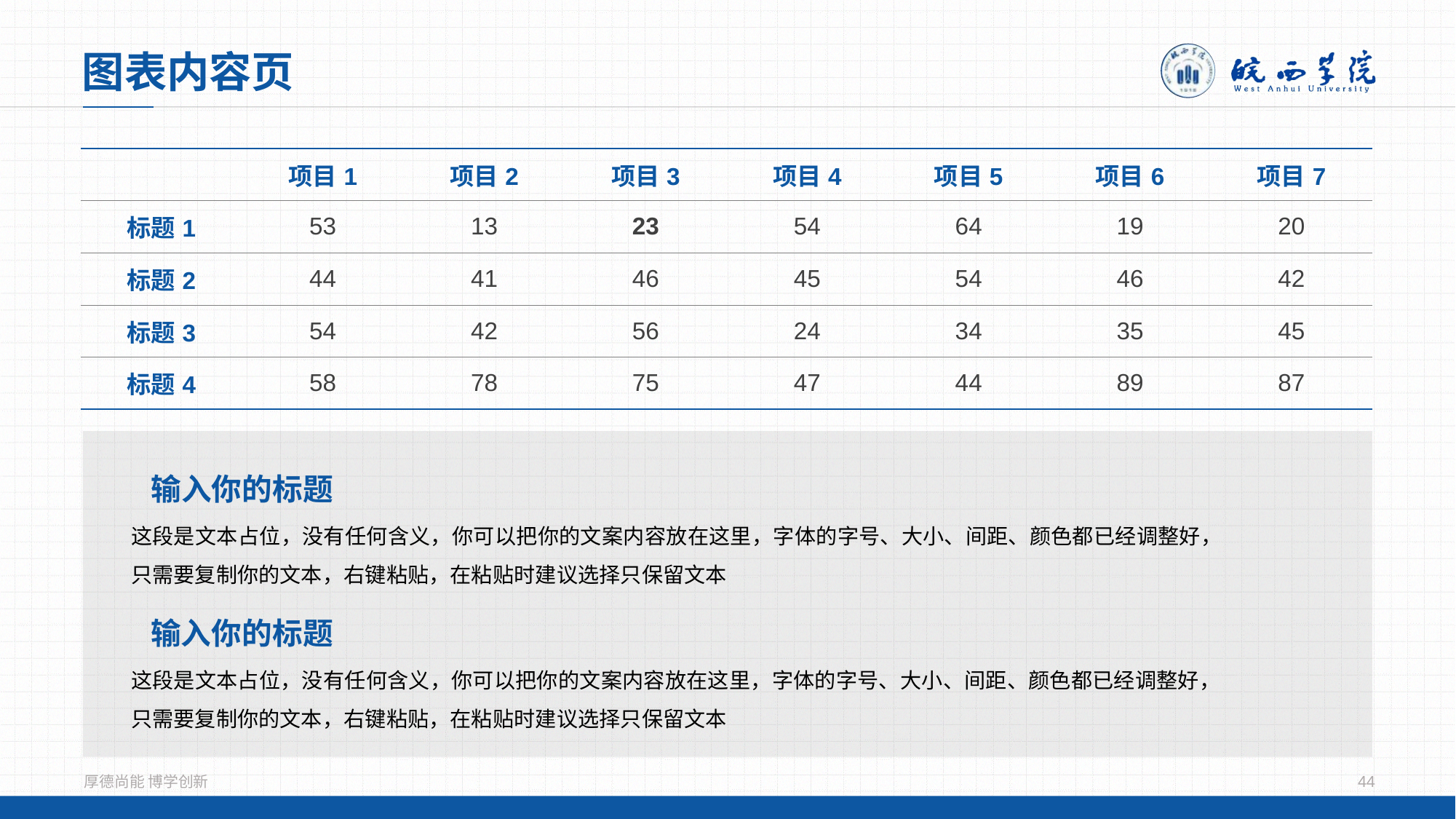

图表内容页
|  | 项目1 | 项目2 | 项目3 | 项目4 | 项目5 | 项目6 | 项目7 |
| --- | --- | --- | --- | --- | --- | --- | --- |
| 标题1 | 53 | 13 | 23 | 54 | 64 | 19 | 20 |
| 标题2 | 44 | 41 | 46 | 45 | 54 | 46 | 42 |
| 标题3 | 54 | 42 | 56 | 24 | 34 | 35 | 45 |
| 标题4 | 58 | 78 | 75 | 47 | 44 | 89 | 87 |

输入你的标题
这段是文本占位，没有任何含义，你可以把你的文案内容放在这里，字体的字号、大小、间距、颜色都已经调整好，只需要复制你的文本，右键粘贴，在粘贴时建议选择只保留文本
输入你的标题
这段是文本占位，没有任何含义，你可以把你的文案内容放在这里，字体的字号、大小、间距、颜色都已经调整好，只需要复制你的文本，右键粘贴，在粘贴时建议选择只保留文本
44